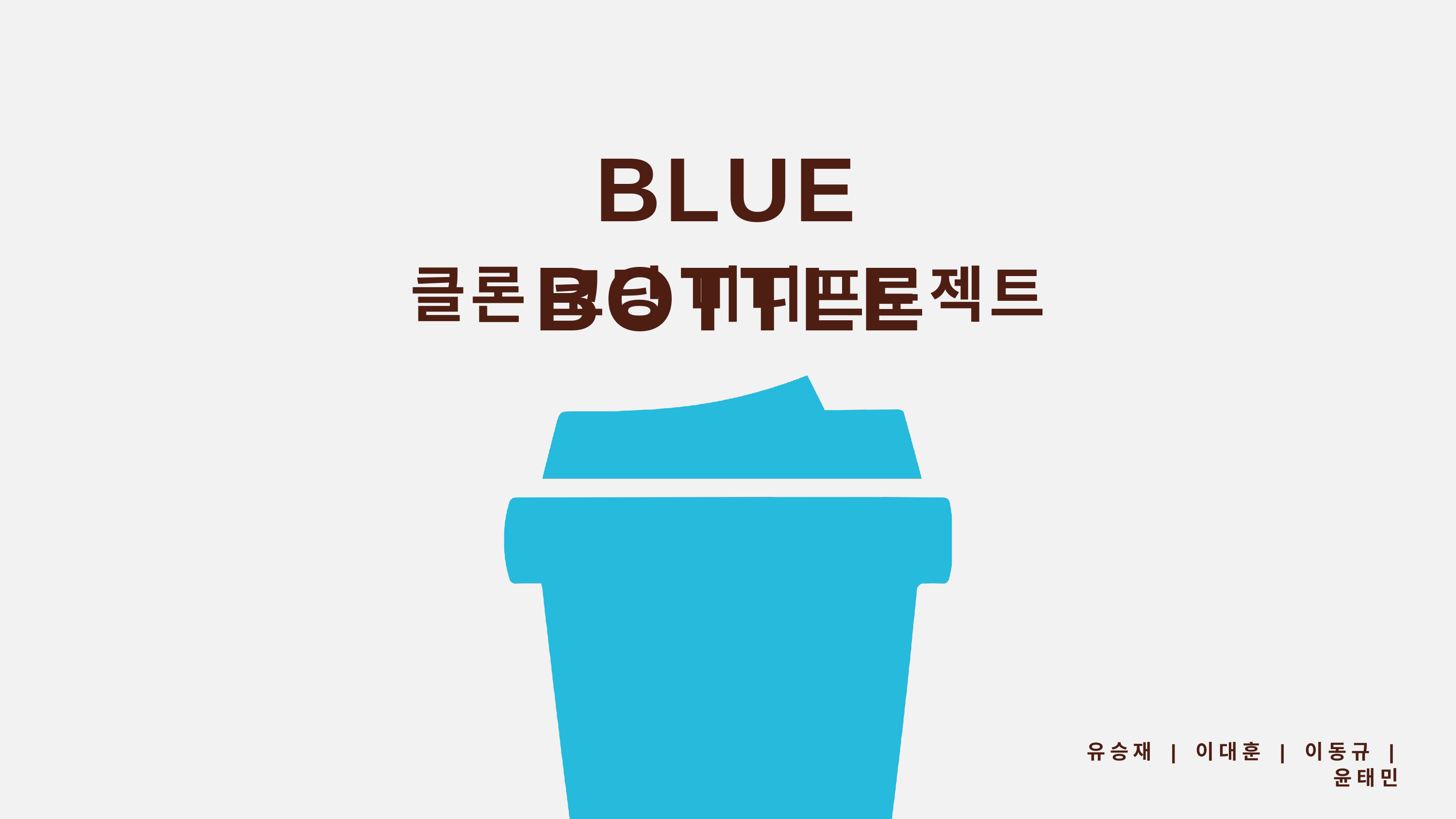

BLUE BOTTLE
클론 코딩 미니프로젝트

유승재 | 이대훈 | 이동규 | 윤태민